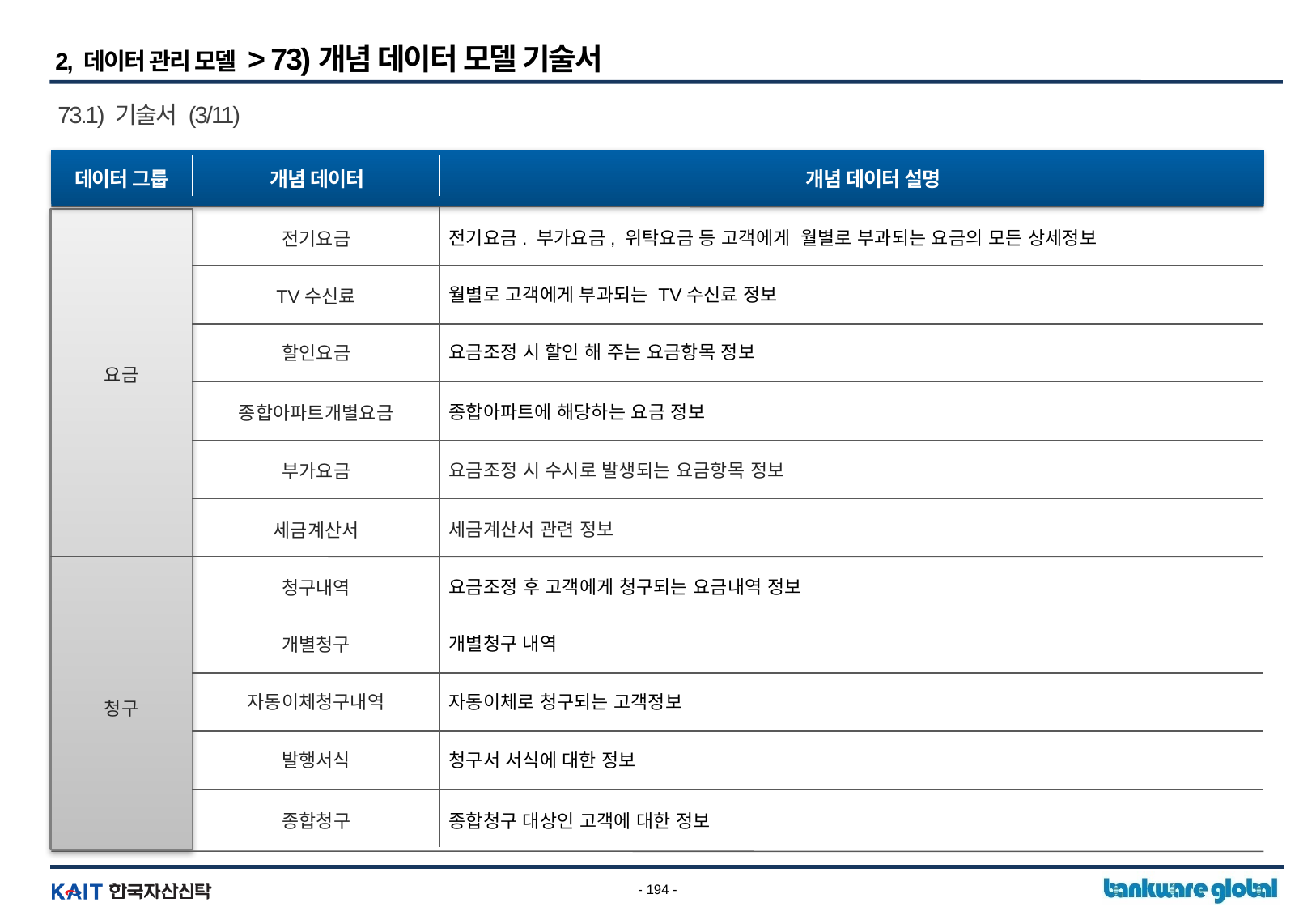

2, 데이터 관리 모델 > 73)개념 데이터 모델 기술서
73.1) 기술서 (3/11)
데이터 그룹

개념 데이터
개념 데이터 설명
전기요금. 부가요금, 위탁요금 등 고객에게  월별로 부과되는 요금의 모든 상세정보

전기요금
월별로 고객에게 부과되는 TV수신료 정보
TV수신료
요금
요금조정 시 할인 해 주는 요금항목 정보
할인요금
종합아파트에 해당하는 요금 정보
종합아파트개별요금
요금조정 시 수시로 발생되는 요금항목 정보
부가요금
세금계산서 관련 정보
세금계산서
요금조정 후 고객에게 청구되는 요금내역 정보
청구내역
개별청구 내역
개별청구
청구
자동이체로 청구되는 고객정보
자동이체청구내역
청구서 서식에 대한 정보
발행서식
종합청구
종합청구 대상인 고객에 대한 정보